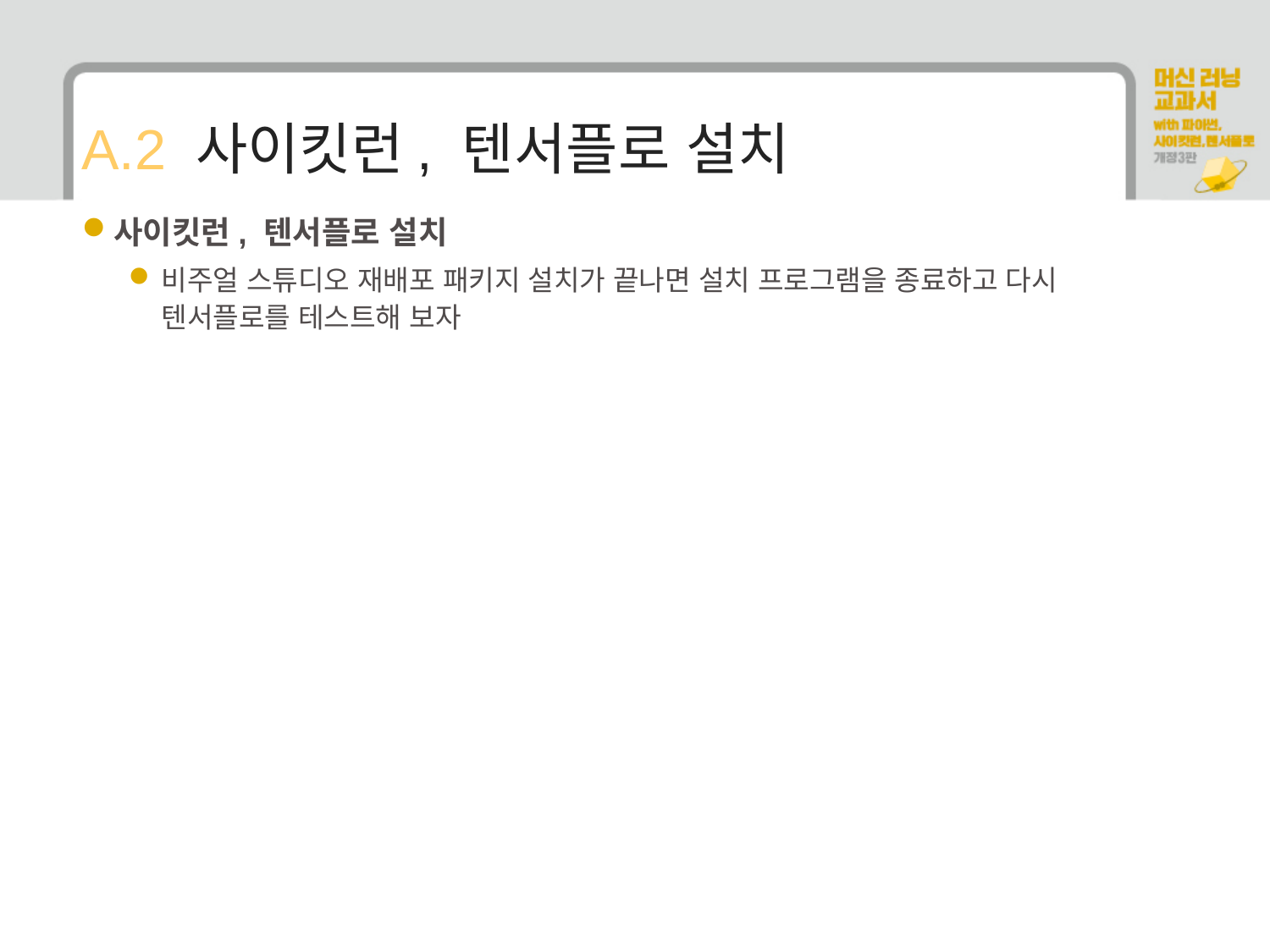

# A.2 사이킷런, 텐서플로 설치
사이킷런, 텐서플로 설치
비주얼 스튜디오 재배포 패키지 설치가 끝나면 설치 프로그램을 종료하고 다시 텐서플로를 테스트해 보자